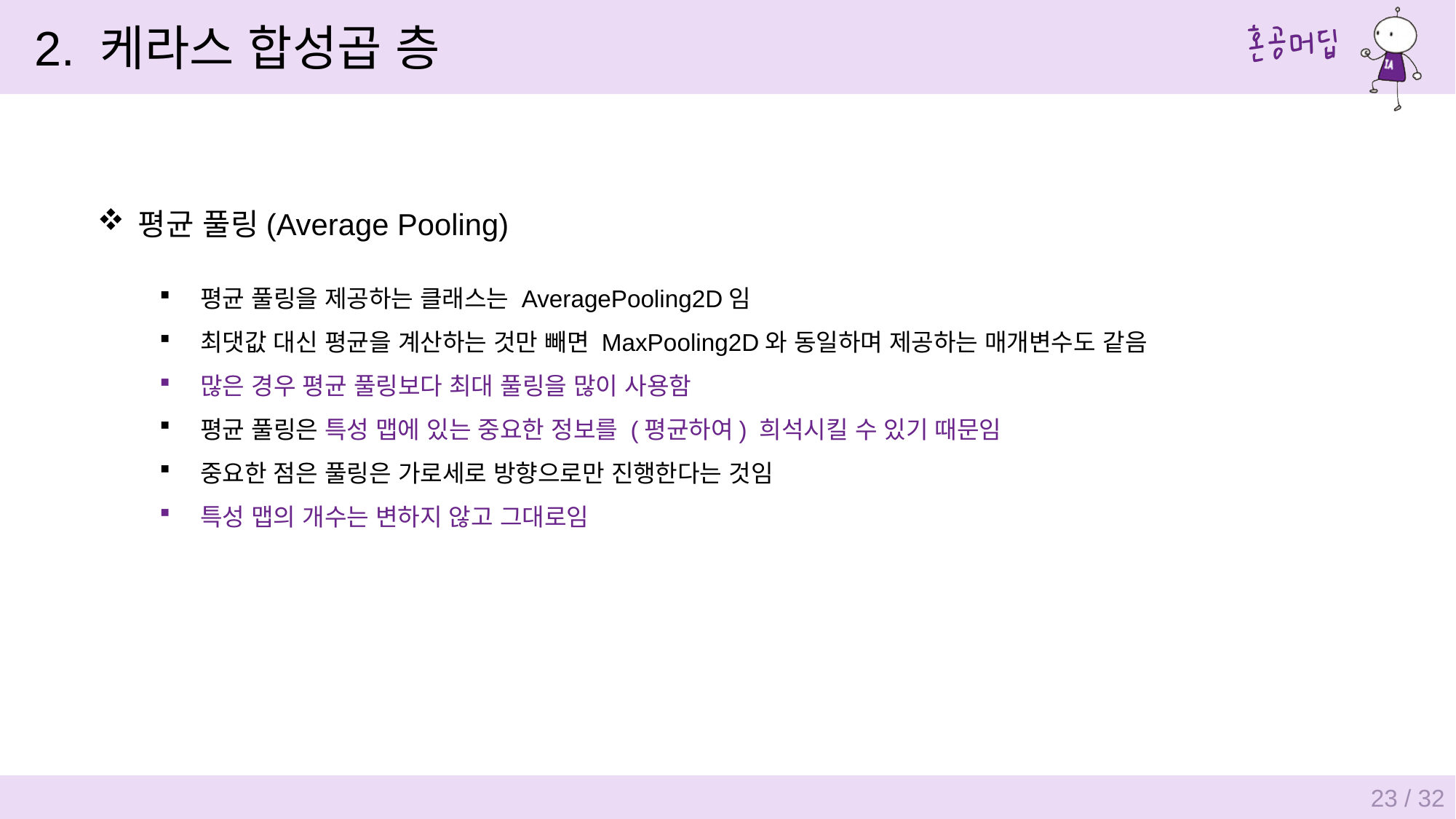

2. 케라스 합성곱 층
평균 풀링(Average Pooling)
평균 풀링을 제공하는 클래스는 AveragePooling2D임
최댓값 대신 평균을 계산하는 것만 빼면 MaxPooling2D와 동일하며 제공하는 매개변수도 같음
많은 경우 평균 풀링보다 최대 풀링을 많이 사용함
평균 풀링은 특성 맵에 있는 중요한 정보를 (평균하여) 희석시킬 수 있기 때문임
중요한 점은 풀링은 가로세로 방향으로만 진행한다는 것임
특성 맵의 개수는 변하지 않고 그대로임
23 / 32